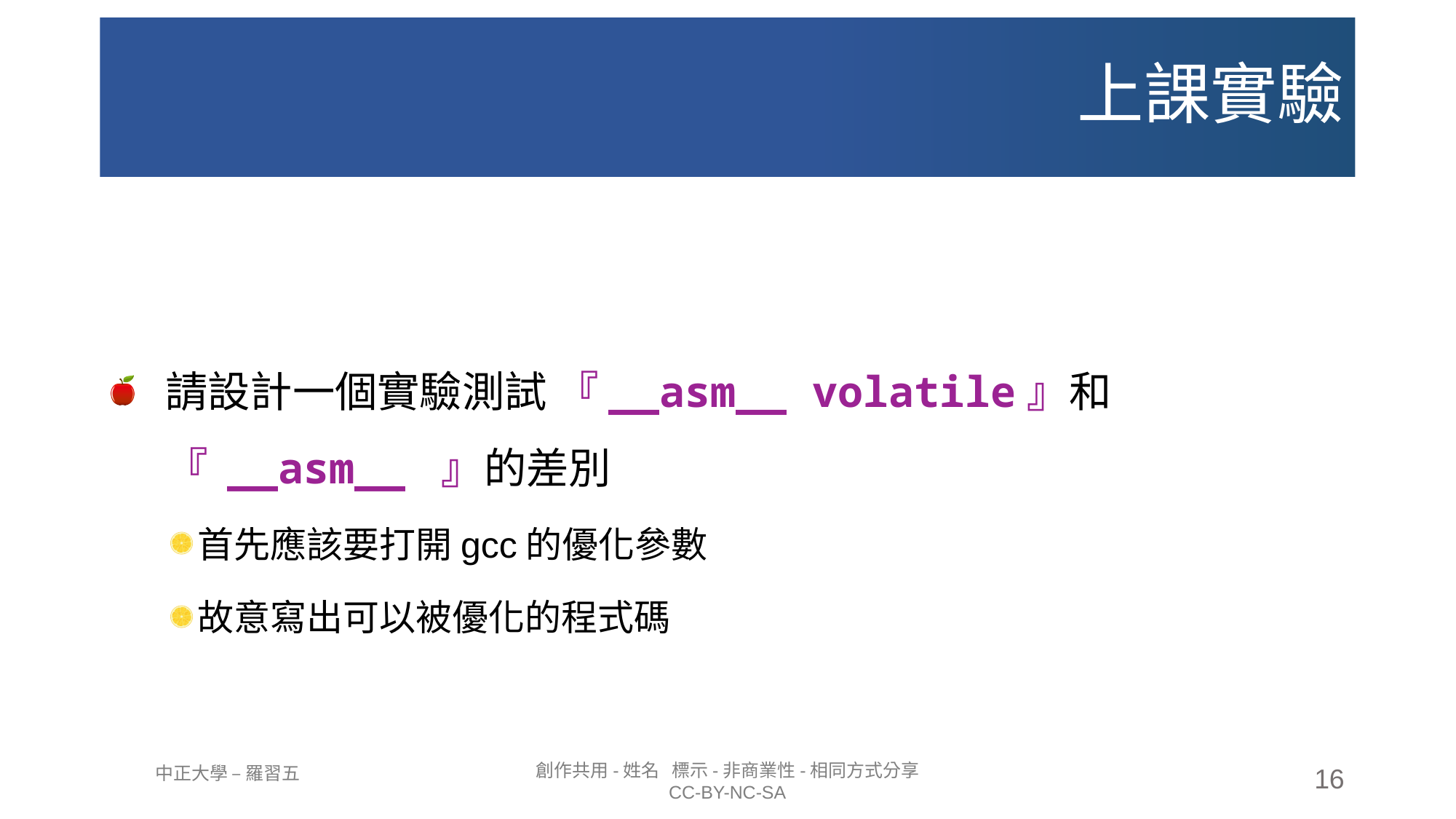

# 上課實驗
請設計一個實驗測試 『__asm__ volatile』和『 __asm__ 』的差別
首先應該要打開gcc的優化參數
故意寫出可以被優化的程式碼